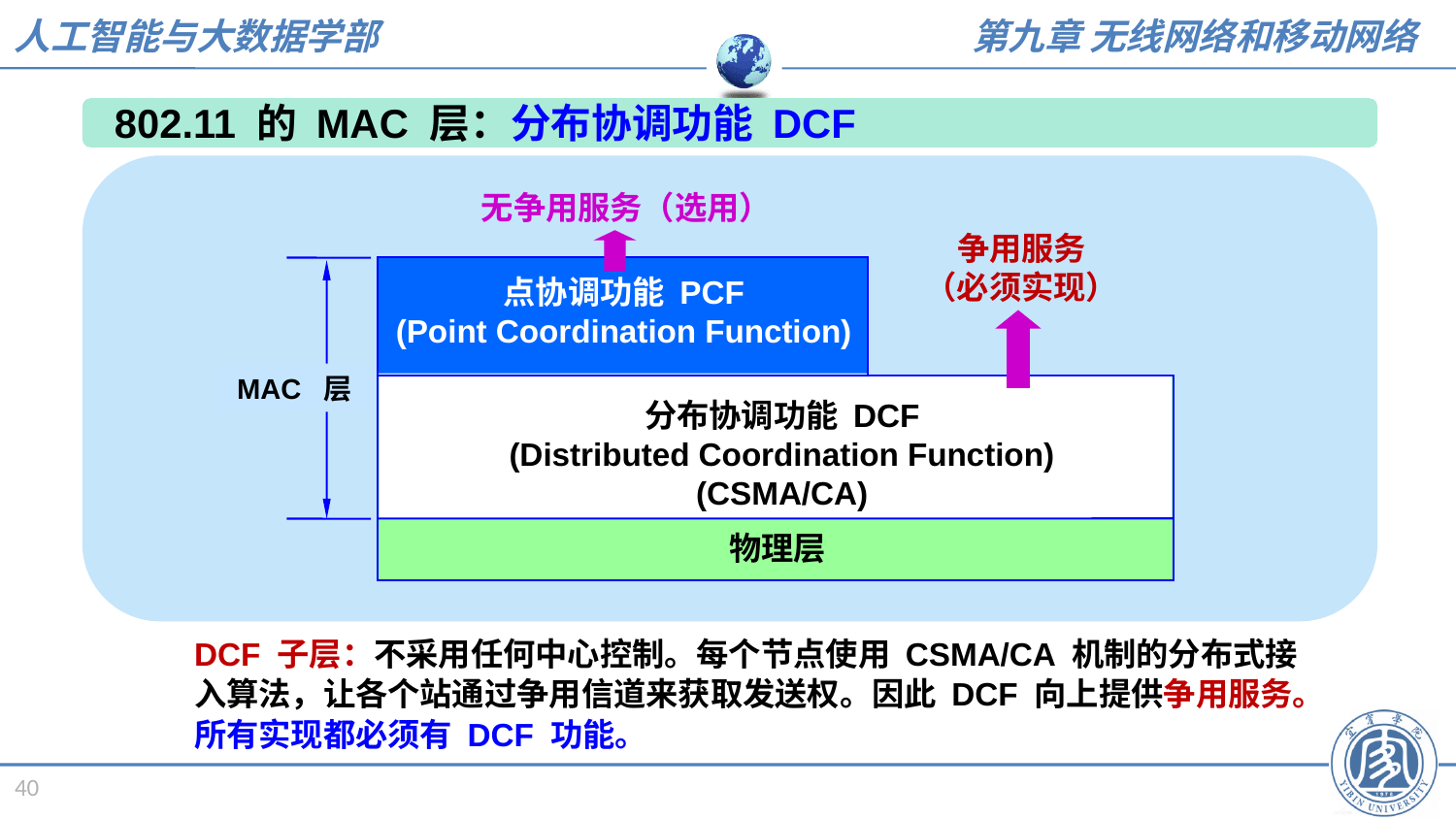

802.11 的 MAC 层：分布协调功能 DCF

无争用服务（选用）
争用服务
（必须实现）

点协调功能 PCF
(Point Coordination Function)

MAC  层

分布协调功能 DCF
(Distributed Coordination Function)
(CSMA/CA)

物理层
DCF 子层：不采用任何中心控制。每个节点使用 CSMA/CA 机制的分布式接入算法，让各个站通过争用信道来获取发送权。因此 DCF 向上提供争用服务。所有实现都必须有 DCF 功能。
40